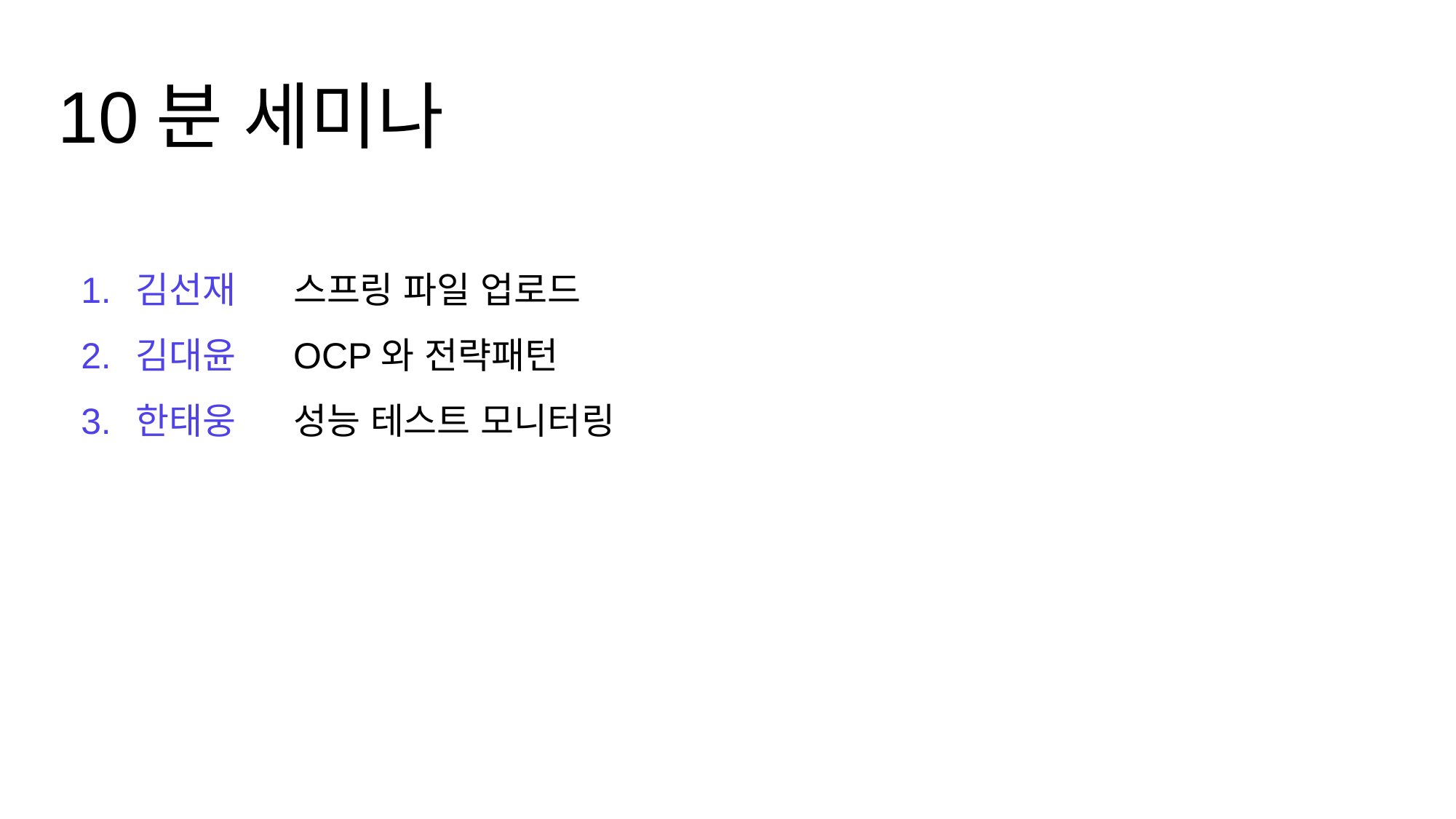

10분 세미나
김선재
김대윤
한태웅
스프링 파일 업로드
OCP와 전략패턴
성능 테스트 모니터링